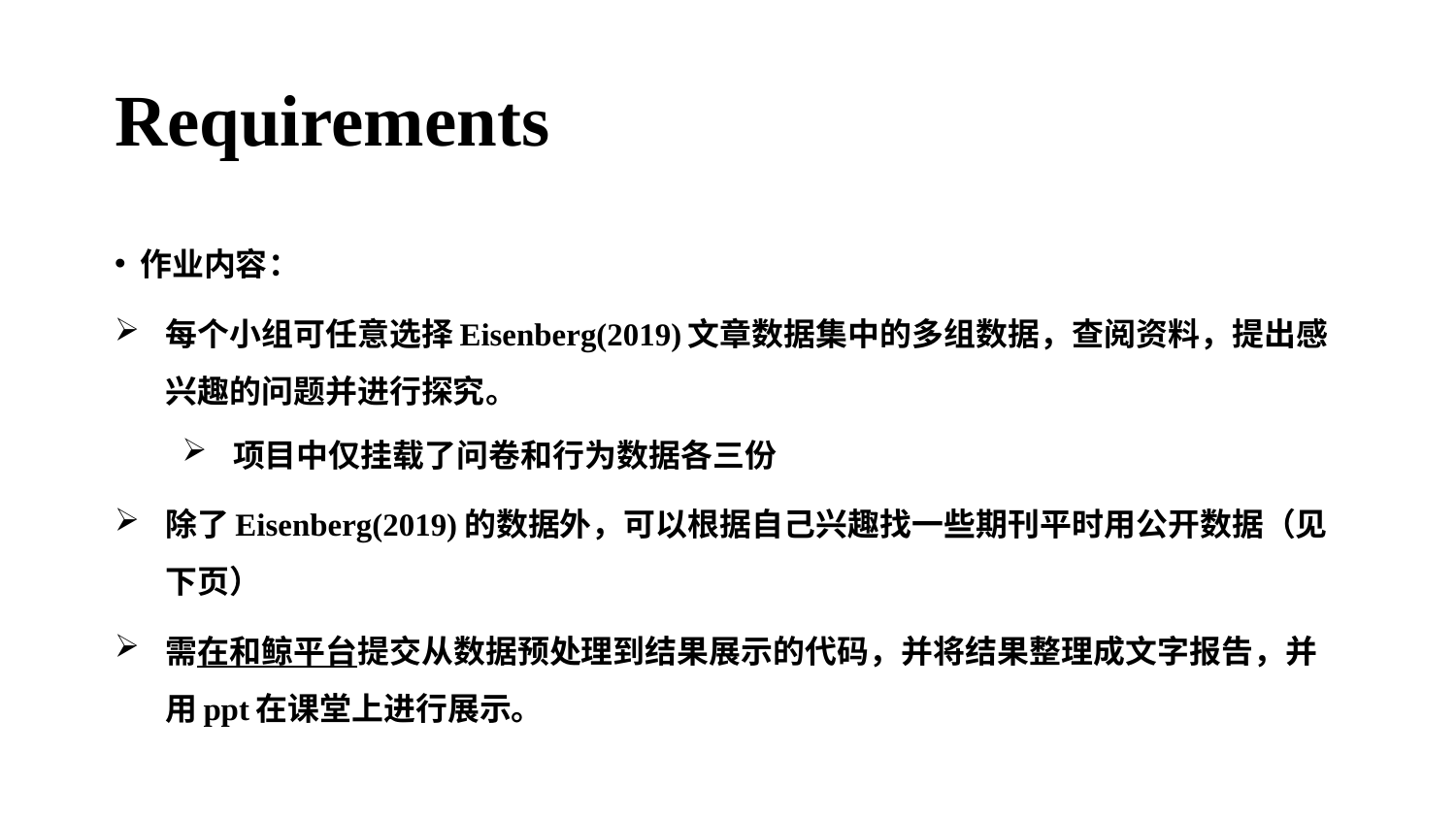

# Requirements
作业内容：
每个小组可任意选择Eisenberg(2019)文章数据集中的多组数据，查阅资料，提出感兴趣的问题并进行探究。
项目中仅挂载了问卷和行为数据各三份
除了Eisenberg(2019)的数据外，可以根据自己兴趣找一些期刊平时用公开数据（见下页）
需在和鲸平台提交从数据预处理到结果展示的代码，并将结果整理成文字报告，并用ppt在课堂上进行展示。